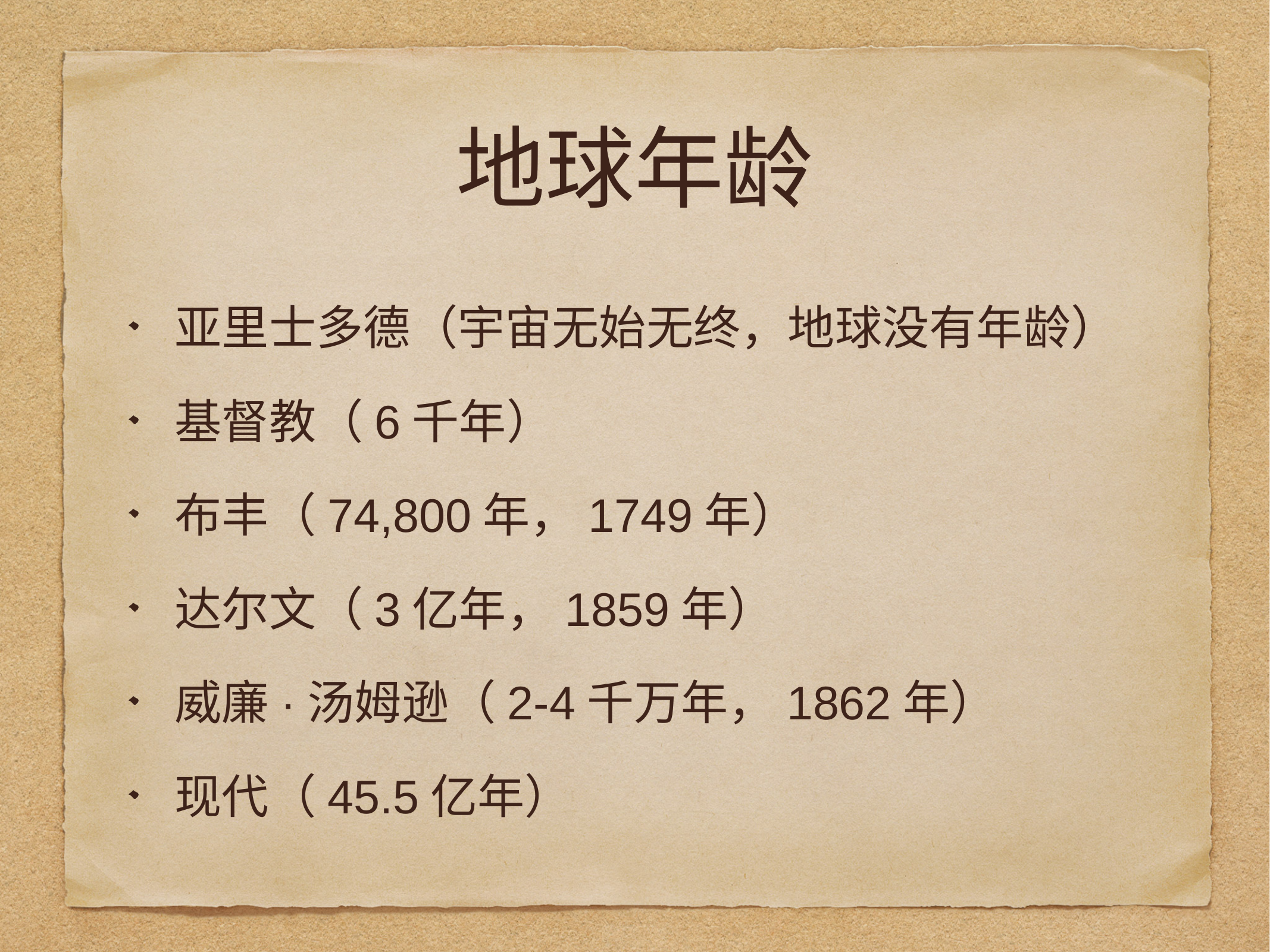

# 地球年龄
亚里士多德（宇宙无始无终，地球没有年龄）
基督教（6千年）
布丰（74,800年，1749年）
达尔文（3亿年，1859年）
威廉·汤姆逊（2-4千万年，1862年）
现代（45.5亿年）